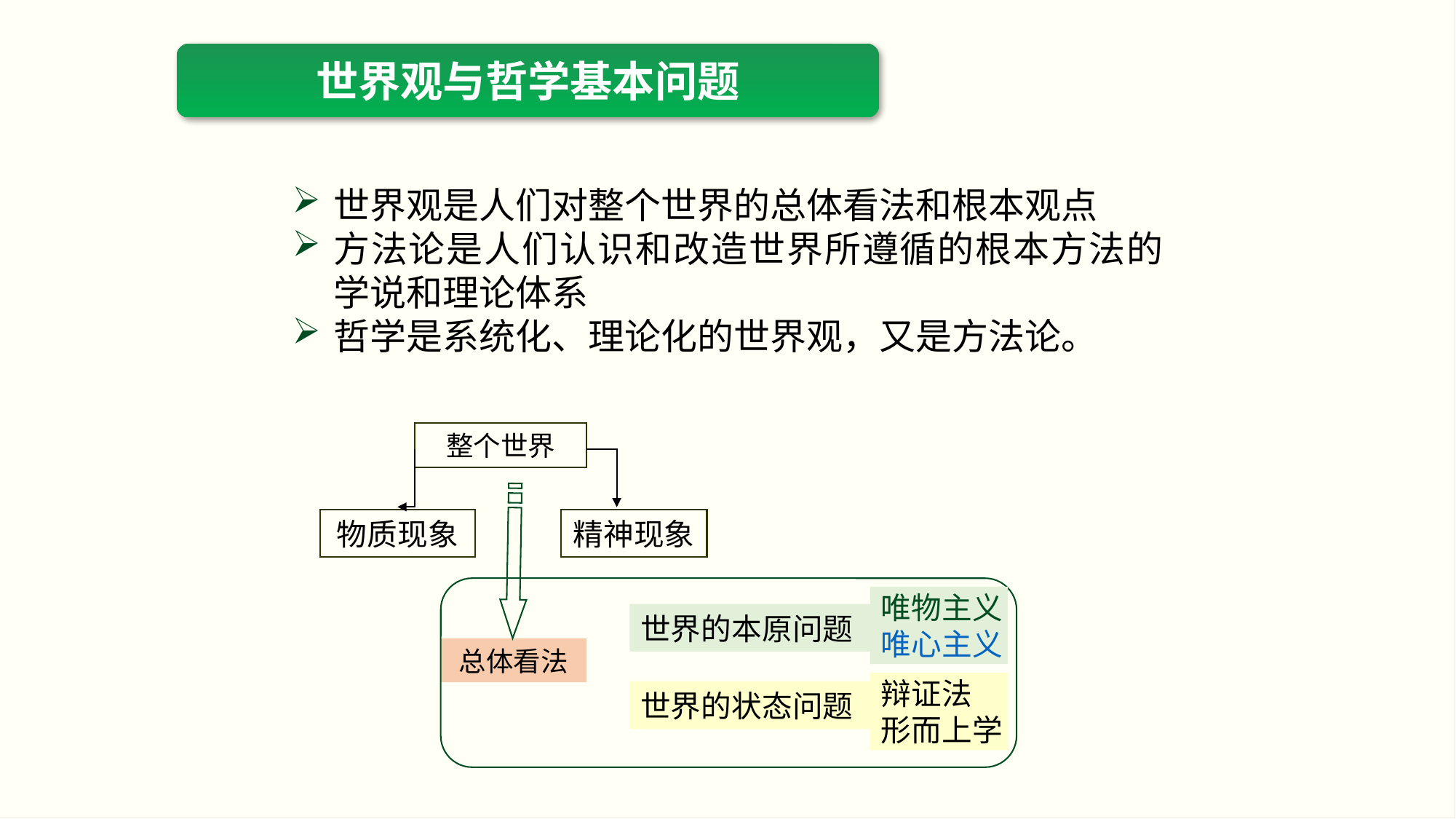

世界观与哲学基本问题
世界观是人们对整个世界的总体看法和根本观点
方法论是人们认识和改造世界所遵循的根本方法的学说和理论体系
哲学是系统化、理论化的世界观，又是方法论。
整个世界
物质现象
精神现象

唯物主义
唯心主义
世界的本原问题
总体看法
辩证法
形而上学
世界的状态问题